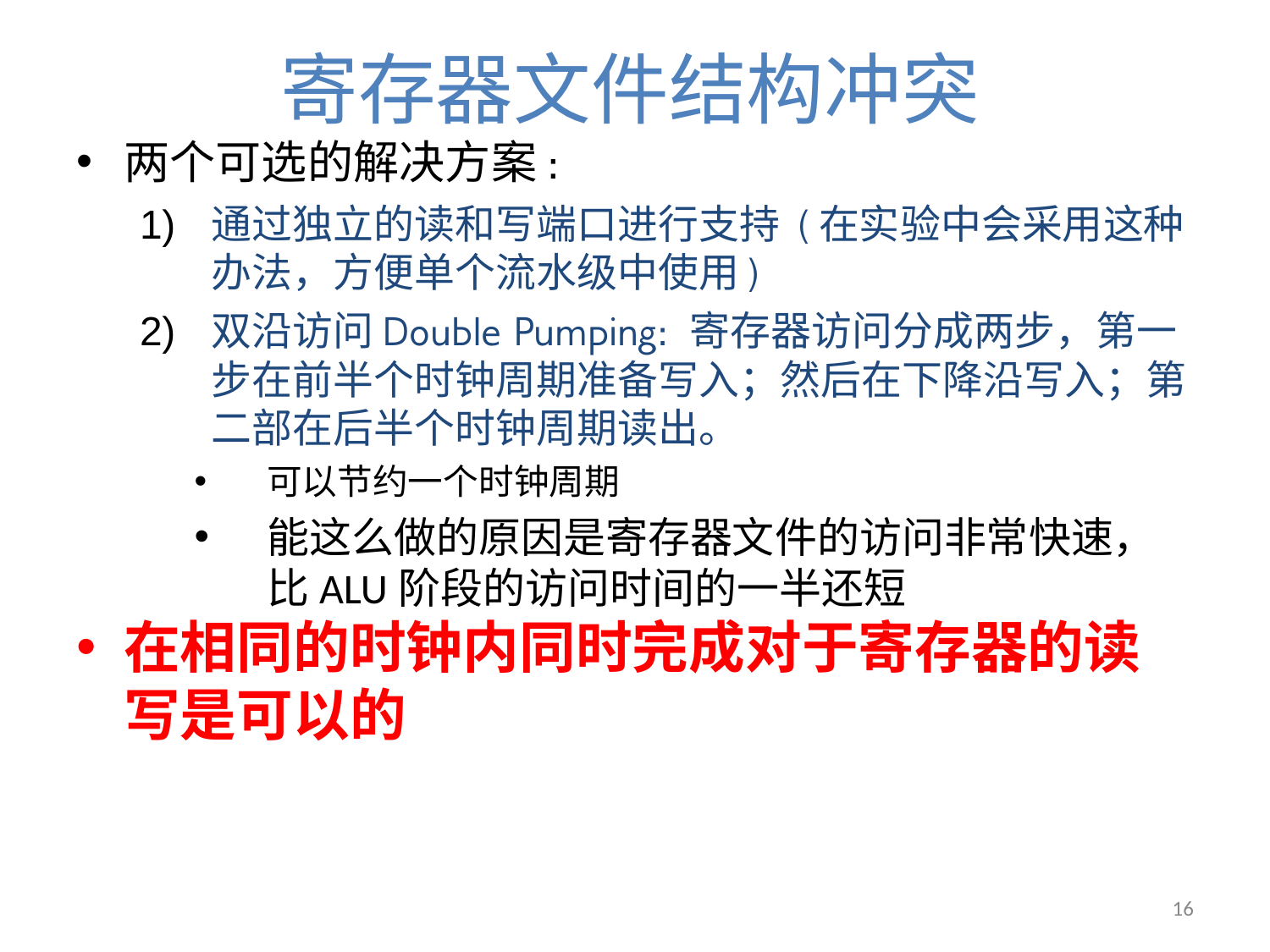

# 寄存器文件结构冲突
两个可选的解决方案:
通过独立的读和写端口进行支持 (在实验中会采用这种办法，方便单个流水级中使用)
双沿访问Double Pumping: 寄存器访问分成两步，第一步在前半个时钟周期准备写入；然后在下降沿写入；第二部在后半个时钟周期读出。
可以节约一个时钟周期
能这么做的原因是寄存器文件的访问非常快速，比ALU阶段的访问时间的一半还短
在相同的时钟内同时完成对于寄存器的读写是可以的
16